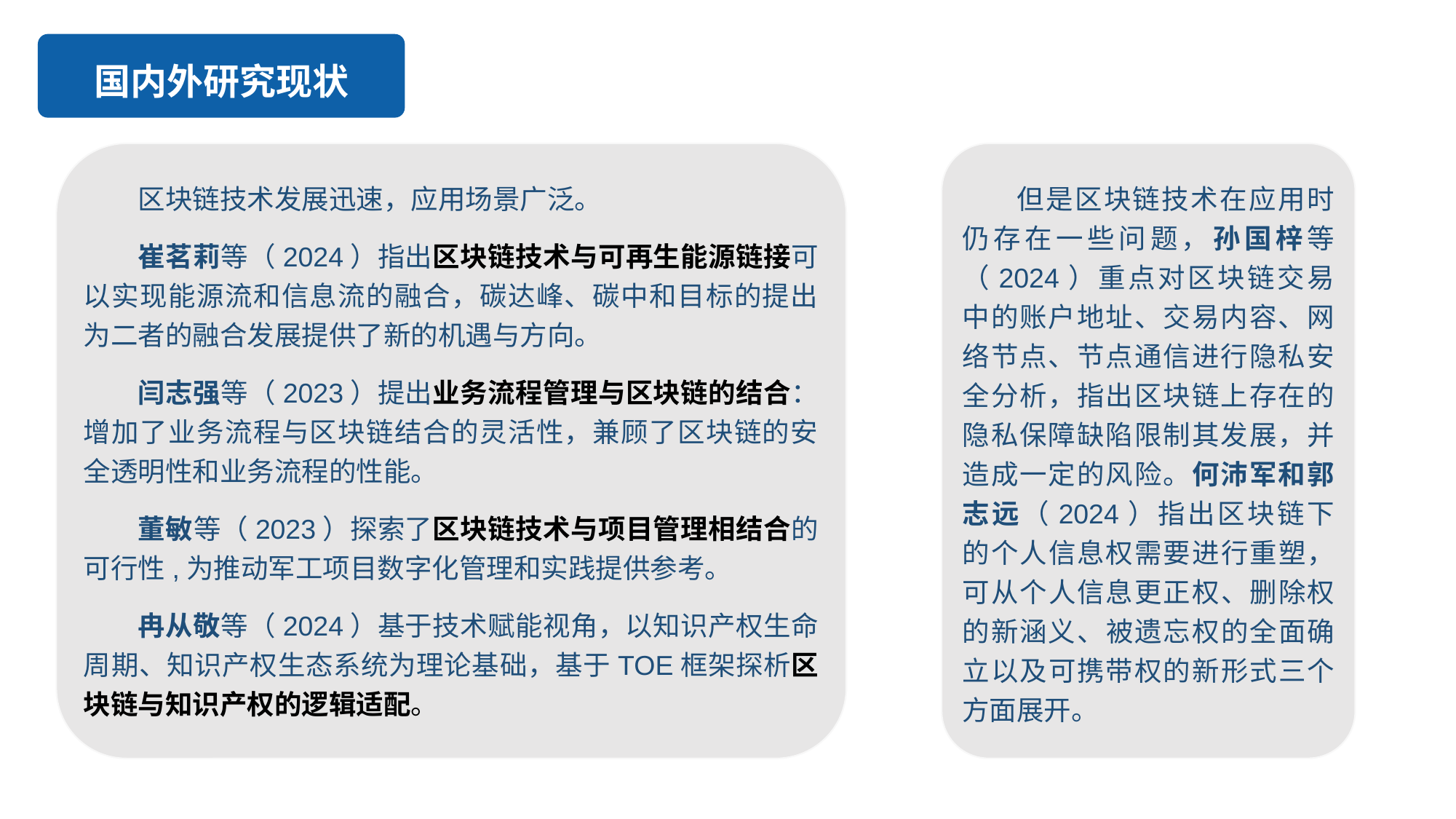

国内外研究现状

区块链技术发展迅速，应用场景广泛。
崔茗莉等（2024）指出区块链技术与可再生能源链接可以实现能源流和信息流的融合，碳达峰、碳中和目标的提出为二者的融合发展提供了新的机遇与方向。
闫志强等（2023）提出业务流程管理与区块链的结合：增加了业务流程与区块链结合的灵活性，兼顾了区块链的安全透明性和业务流程的性能。
董敏等（2023）探索了区块链技术与项目管理相结合的可行性,为推动军工项目数字化管理和实践提供参考。
冉从敬等（2024）基于技术赋能视角，以知识产权生命周期、知识产权生态系统为理论基础，基于TOE框架探析区块链与知识产权的逻辑适配。

但是区块链技术在应用时仍存在一些问题，孙国梓等（2024）重点对区块链交易中的账户地址、交易内容、网络节点、节点通信进行隐私安全分析，指出区块链上存在的隐私保障缺陷限制其发展，并造成一定的风险。何沛军和郭志远（2024）指出区块链下的个人信息权需要进行重塑，可从个人信息更正权、删除权的新涵义、被遗忘权的全面确立以及可携带权的新形式三个方面展开。